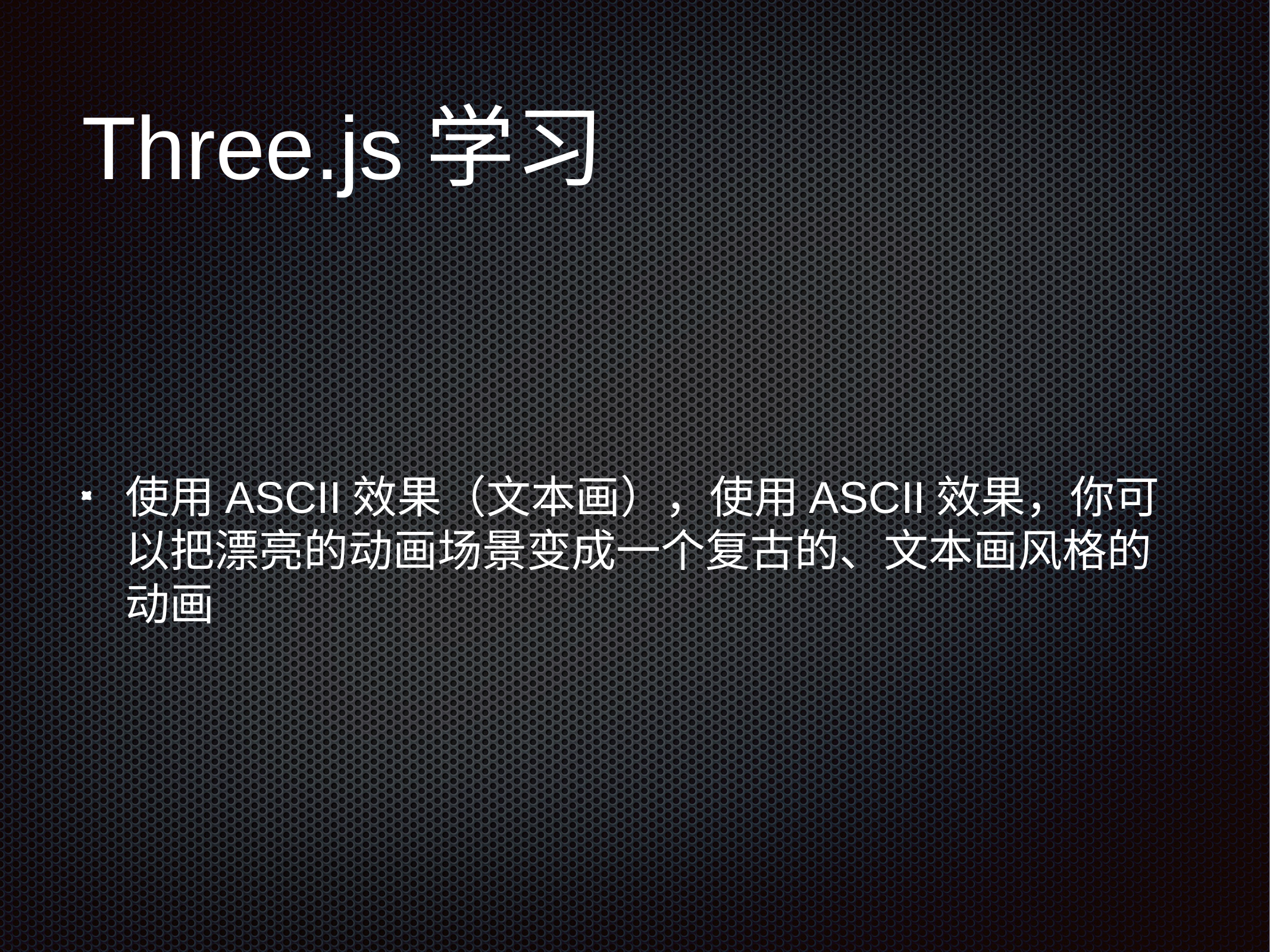

# Three.js学习
使用ASCII效果（文本画），使用ASCII效果，你可以把漂亮的动画场景变成一个复古的、文本画风格的动画